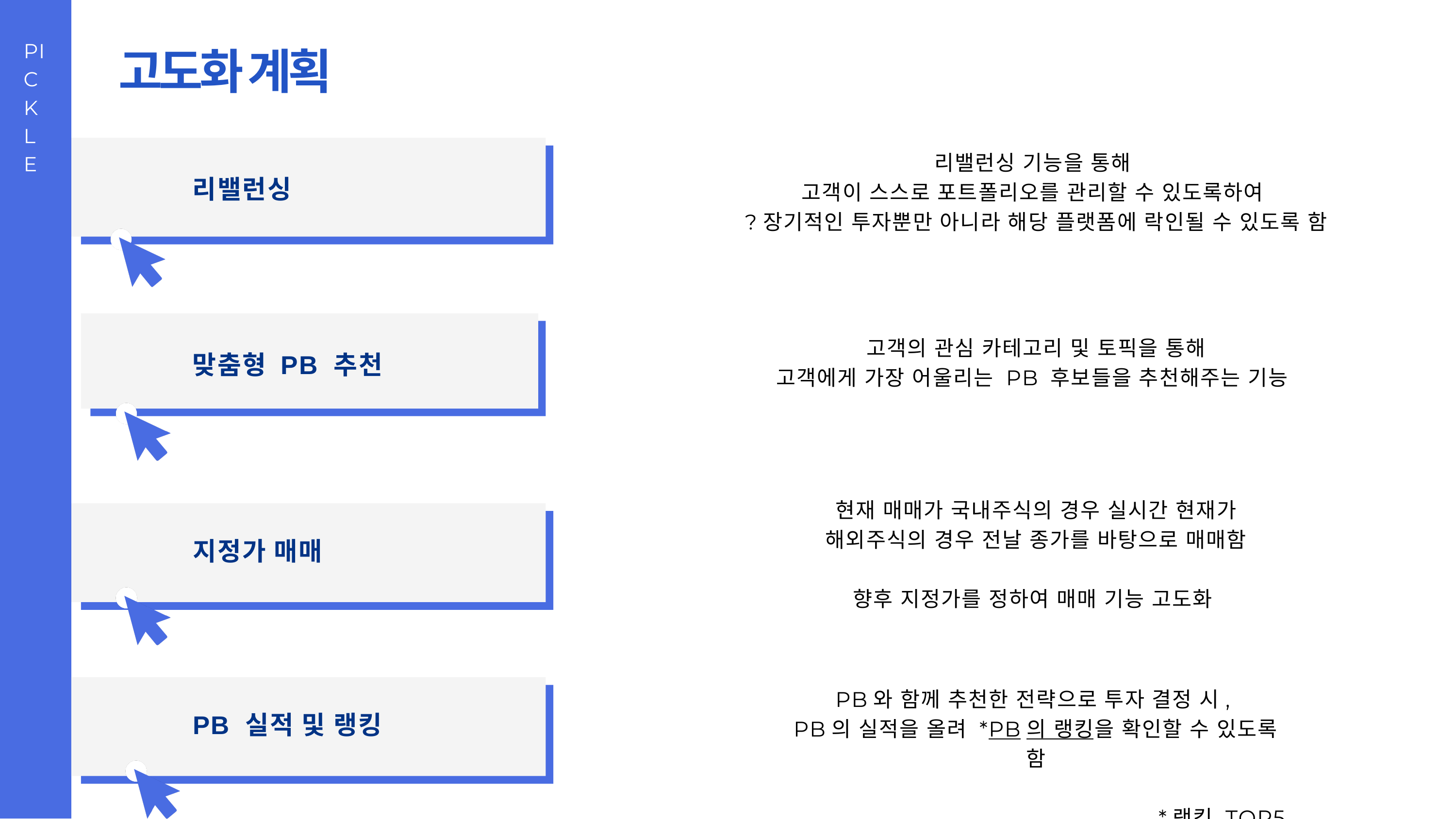

PICKLE
고도화 계획

리밸런싱 기능을 통해
고객이 스스로 포트폴리오를 관리할 수 있도록하여
?장기적인 투자뿐만 아니라 해당 플랫폼에 락인될 수 있도록 함

리밸런싱

고객의 관심 카테고리 및 토픽을 통해
고객에게 가장 어울리는 PB 후보들을 추천해주는 기능
맞춤형 PB 추천

현재 매매가 국내주식의 경우 실시간 현재가
해외주식의 경우 전날 종가를 바탕으로 매매함

향후 지정가를 정하여 매매 기능 고도화

지정가 매매

PB와 함께 추천한 전략으로 투자 결정 시,
PB의 실적을 올려 *PB의 랭킹을 확인할 수 있도록 함

*랭킹 TOP5

PB 실적 및 랭킹